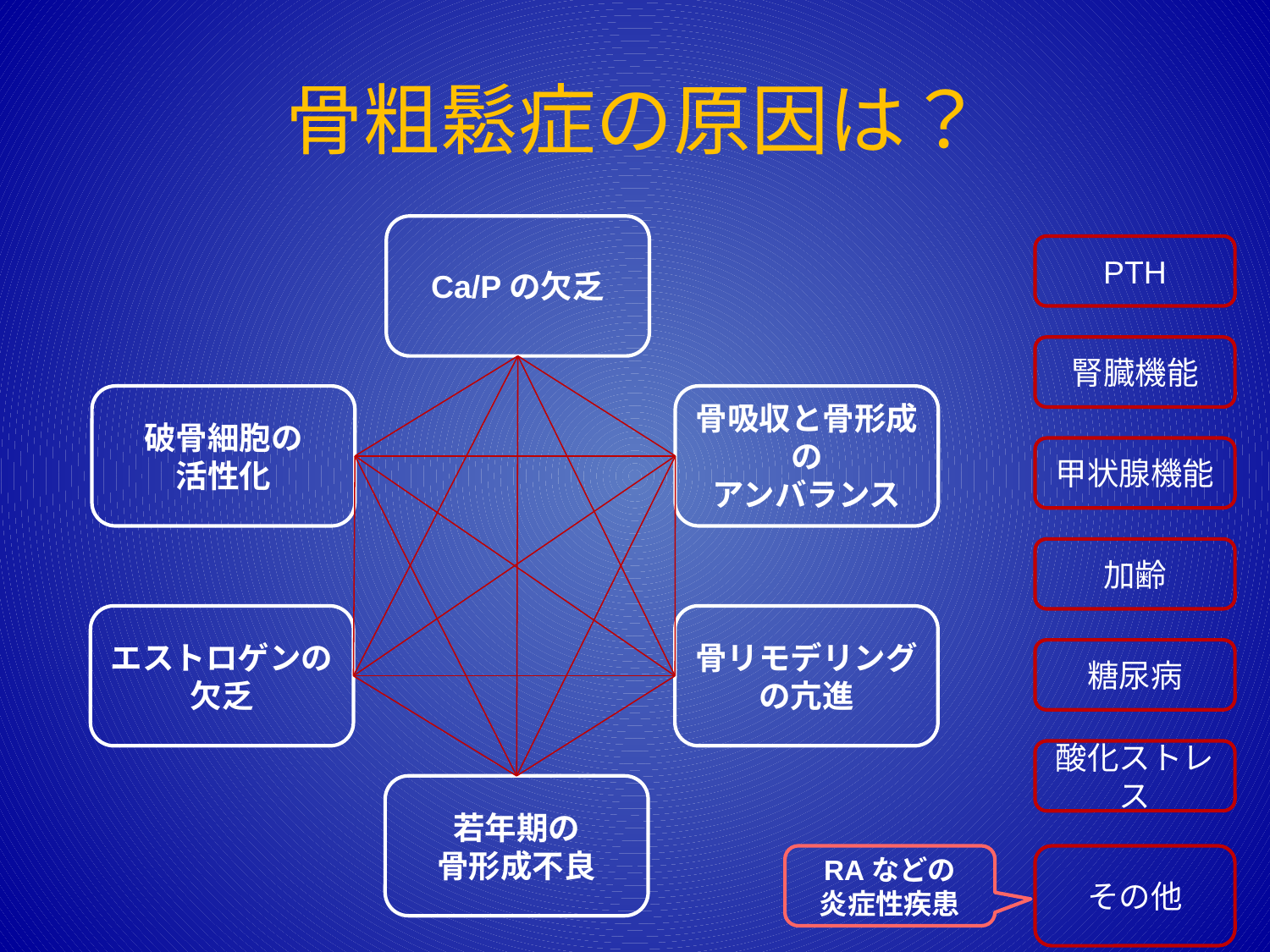

# 骨粗鬆症の原因は？
Ca/Pの欠乏
PTH
腎臓機能
破骨細胞の
活性化
骨吸収と骨形成
の
アンバランス
甲状腺機能
加齢
エストロゲンの
欠乏
骨リモデリング
の亢進
糖尿病
酸化ストレス
若年期の
骨形成不良
RAなどの
炎症性疾患
その他